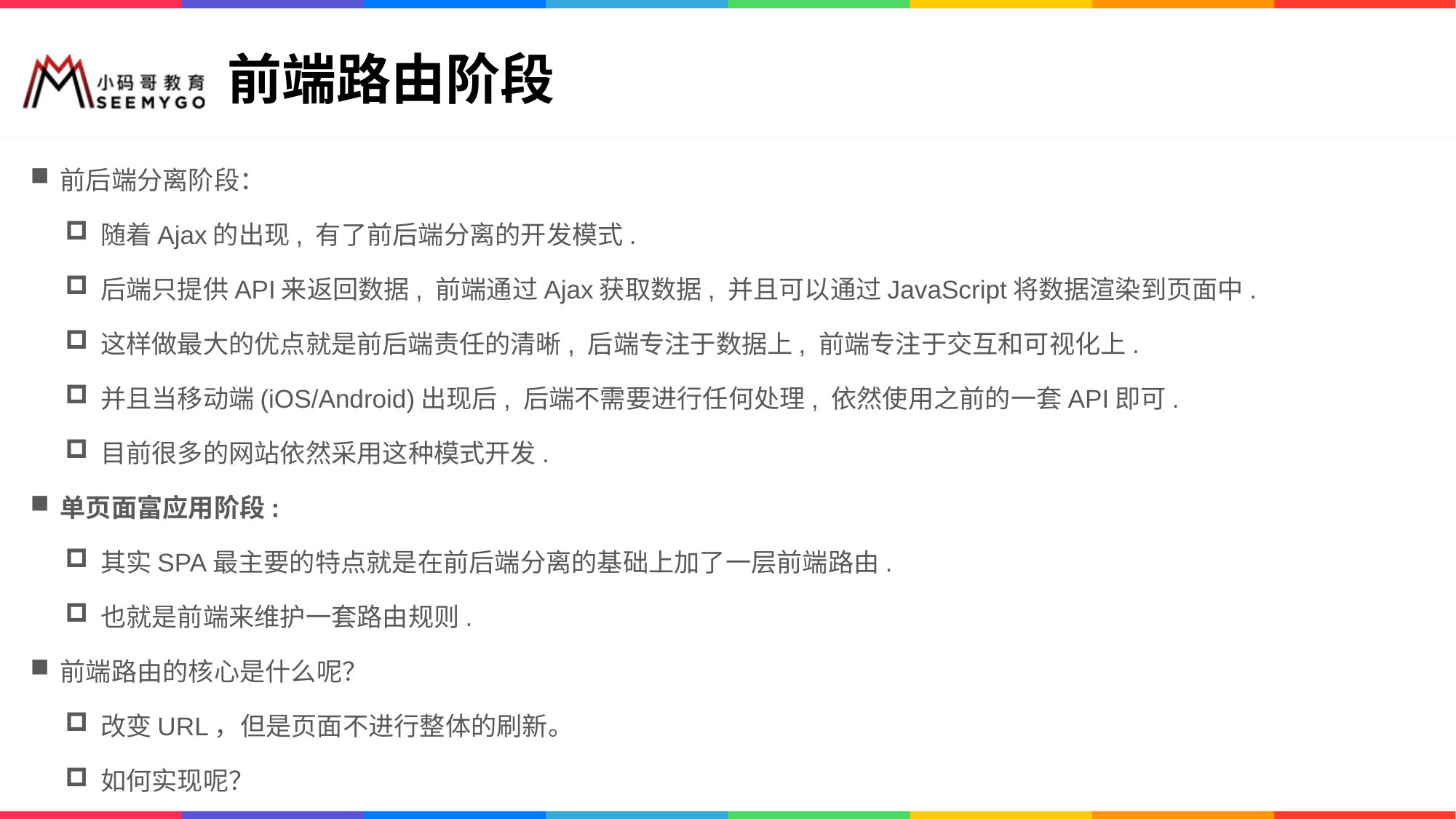

# 前端路由阶段
前后端分离阶段：
随着Ajax的出现, 有了前后端分离的开发模式.
后端只提供API来返回数据, 前端通过Ajax获取数据, 并且可以通过JavaScript将数据渲染到页面中.
这样做最大的优点就是前后端责任的清晰, 后端专注于数据上, 前端专注于交互和可视化上.
并且当移动端(iOS/Android)出现后, 后端不需要进行任何处理, 依然使用之前的一套API即可.
目前很多的网站依然采用这种模式开发.
单页面富应用阶段:
其实SPA最主要的特点就是在前后端分离的基础上加了一层前端路由.
也就是前端来维护一套路由规则.
前端路由的核心是什么呢？
改变URL，但是页面不进行整体的刷新。
如何实现呢？